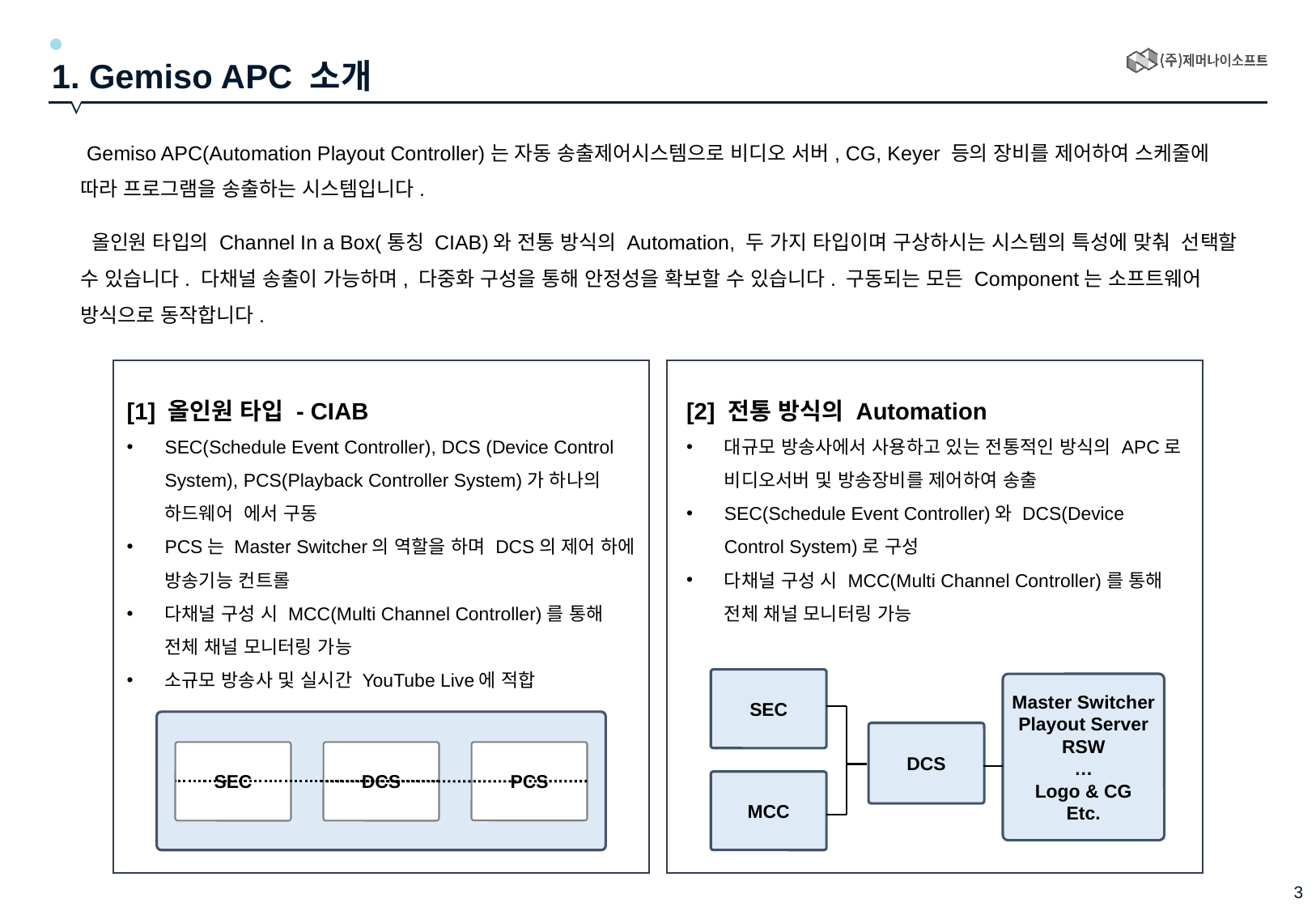

1. Gemiso APC 소개
 Gemiso APC(Automation Playout Controller)는 자동 송출제어시스템으로 비디오 서버, CG, Keyer 등의 장비를 제어하여 스케줄에 따라 프로그램을 송출하는 시스템입니다.
 올인원 타입의 Channel In a Box(통칭 CIAB)와 전통 방식의 Automation, 두 가지 타입이며 구상하시는 시스템의 특성에 맞춰  선택할 수 있습니다. 다채널 송출이 가능하며, 다중화 구성을 통해 안정성을 확보할 수 있습니다. 구동되는 모든 Component는 소프트웨어 방식으로 동작합니다.

[1] 올인원 타입 - CIAB
SEC(Schedule Event Controller), DCS (Device Control System), PCS(Playback Controller System)가 하나의    하드웨어  에서 구동
PCS는 Master Switcher의 역할을 하며 DCS의 제어 하에 방송기능 컨트롤
다채널 구성 시 MCC(Multi Channel Controller)를 통해 전체 채널 모니터링 가능
소규모 방송사 및 실시간 YouTube Live에 적합
[2] 전통 방식의 Automation
대규모 방송사에서 사용하고 있는 전통적인 방식의 APC로 비디오서버 및 방송장비를 제어하여 송출
SEC(Schedule Event Controller)와 DCS(Device Control System)로 구성
다채널 구성 시 MCC(Multi Channel Controller)를 통해 전체 채널 모니터링 가능
SEC
Master Switcher
Playout Server
RSW
…
Logo & CG
Etc.
DCS
MCC

SEC
DCS
PCS
3